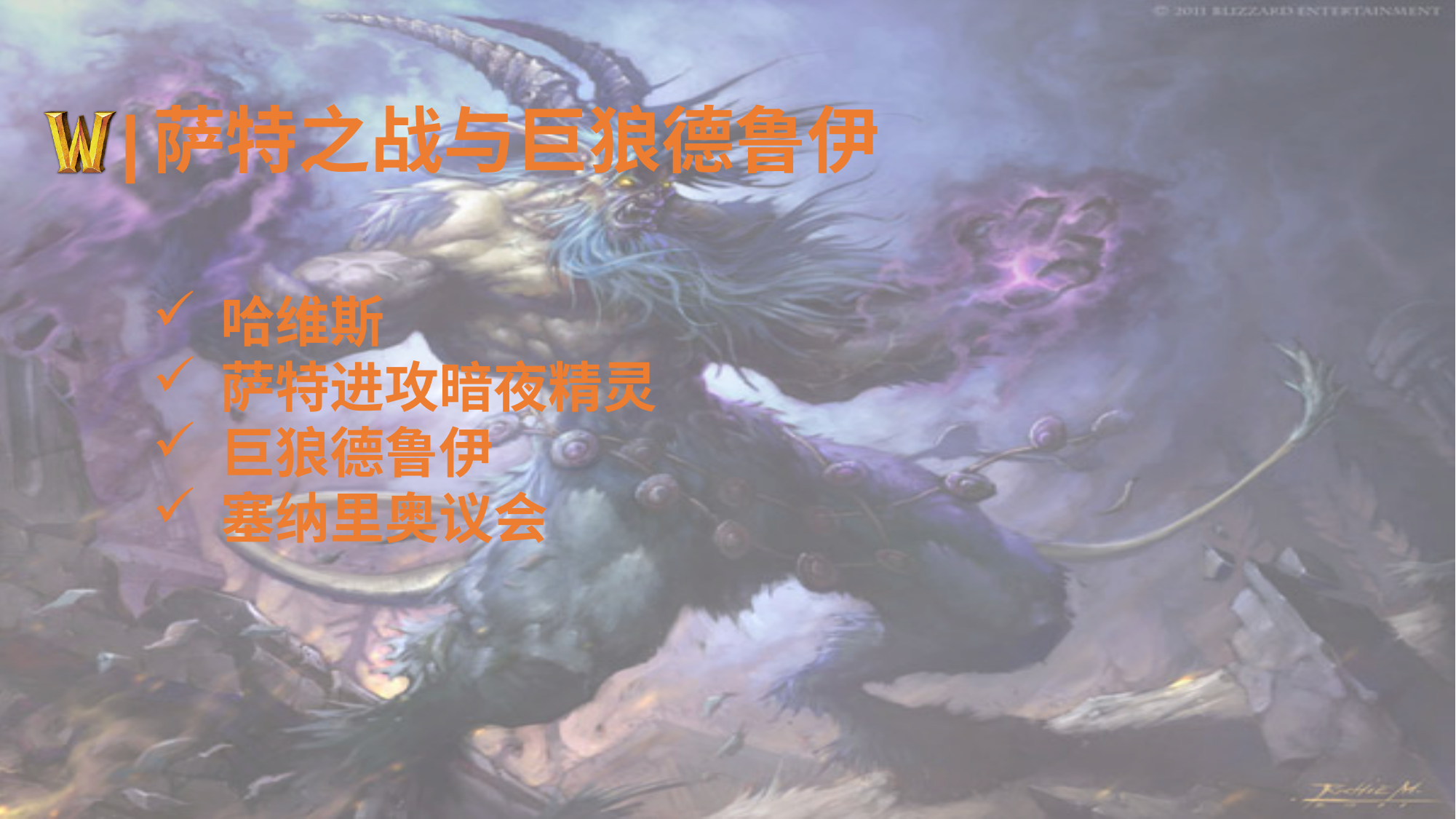

# 萨特之战与巨狼德鲁伊
哈维斯
萨特进攻暗夜精灵
巨狼德鲁伊
塞纳里奥议会